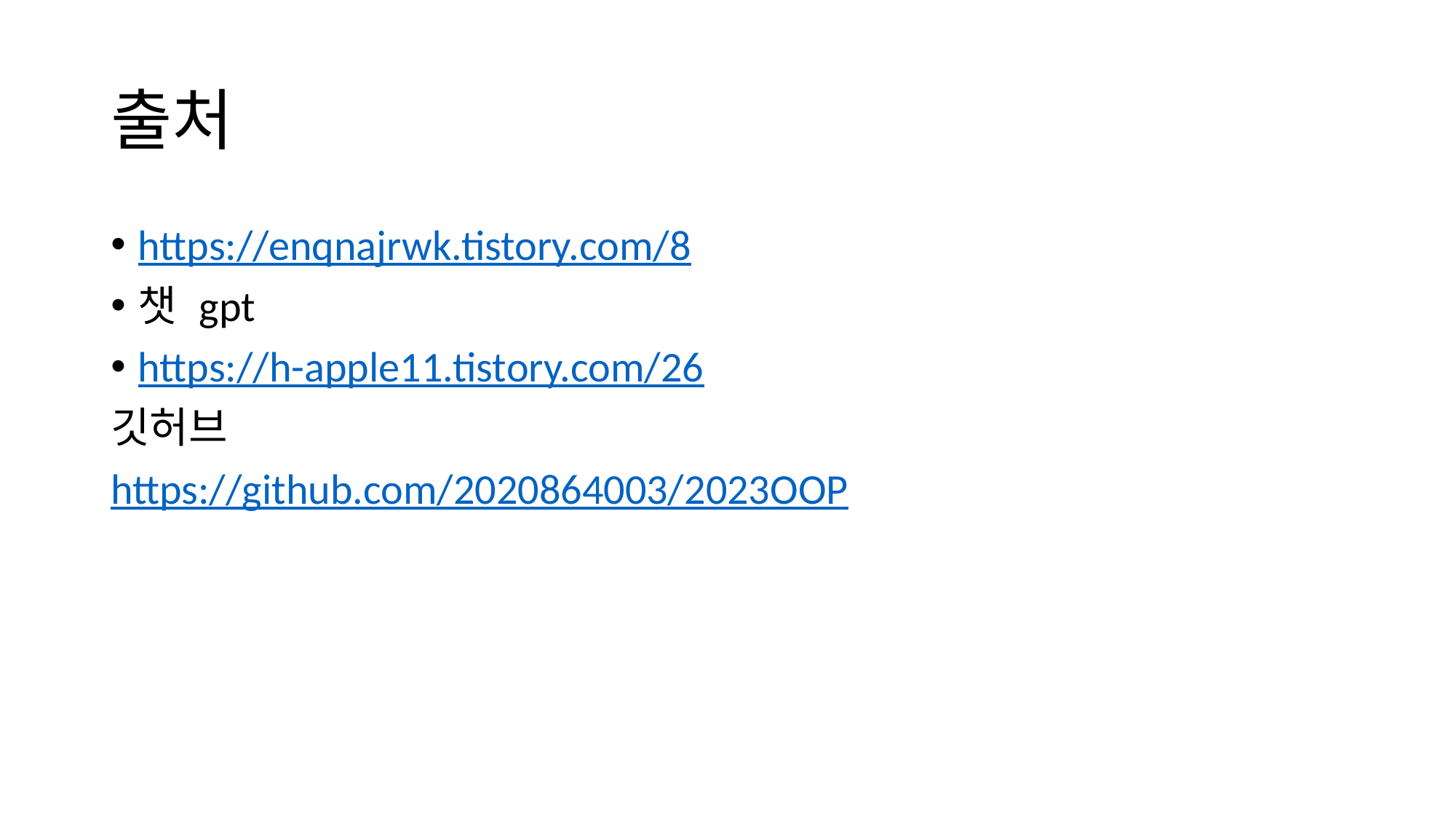

# 출처
https://enqnajrwk.tistory.com/8
챗 gpt
https://h-apple11.tistory.com/26
깃허브
https://github.com/2020864003/2023OOP